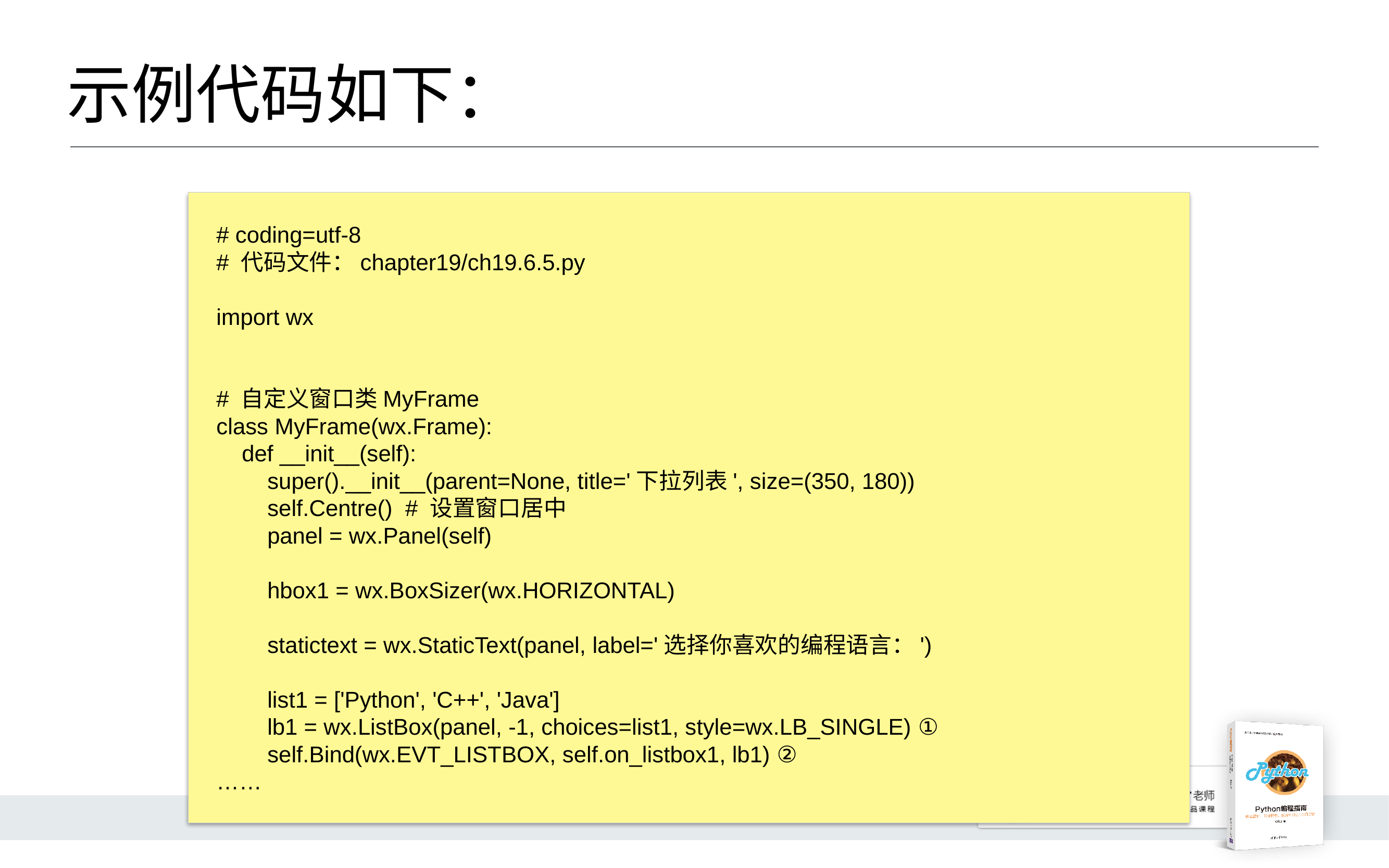

# 示例代码如下：
# coding=utf-8
# 代码文件：chapter19/ch19.6.5.py

import wx

# 自定义窗口类MyFrame
class MyFrame(wx.Frame):
    def __init__(self):
        super().__init__(parent=None, title='下拉列表', size=(350, 180))
        self.Centre()  # 设置窗口居中
        panel = wx.Panel(self)

        hbox1 = wx.BoxSizer(wx.HORIZONTAL)

        statictext = wx.StaticText(panel, label='选择你喜欢的编程语言：')

        list1 = ['Python', 'C++', 'Java']
        lb1 = wx.ListBox(panel, -1, choices=list1, style=wx.LB_SINGLE) ①
        self.Bind(wx.EVT_LISTBOX, self.on_listbox1, lb1) ②
……